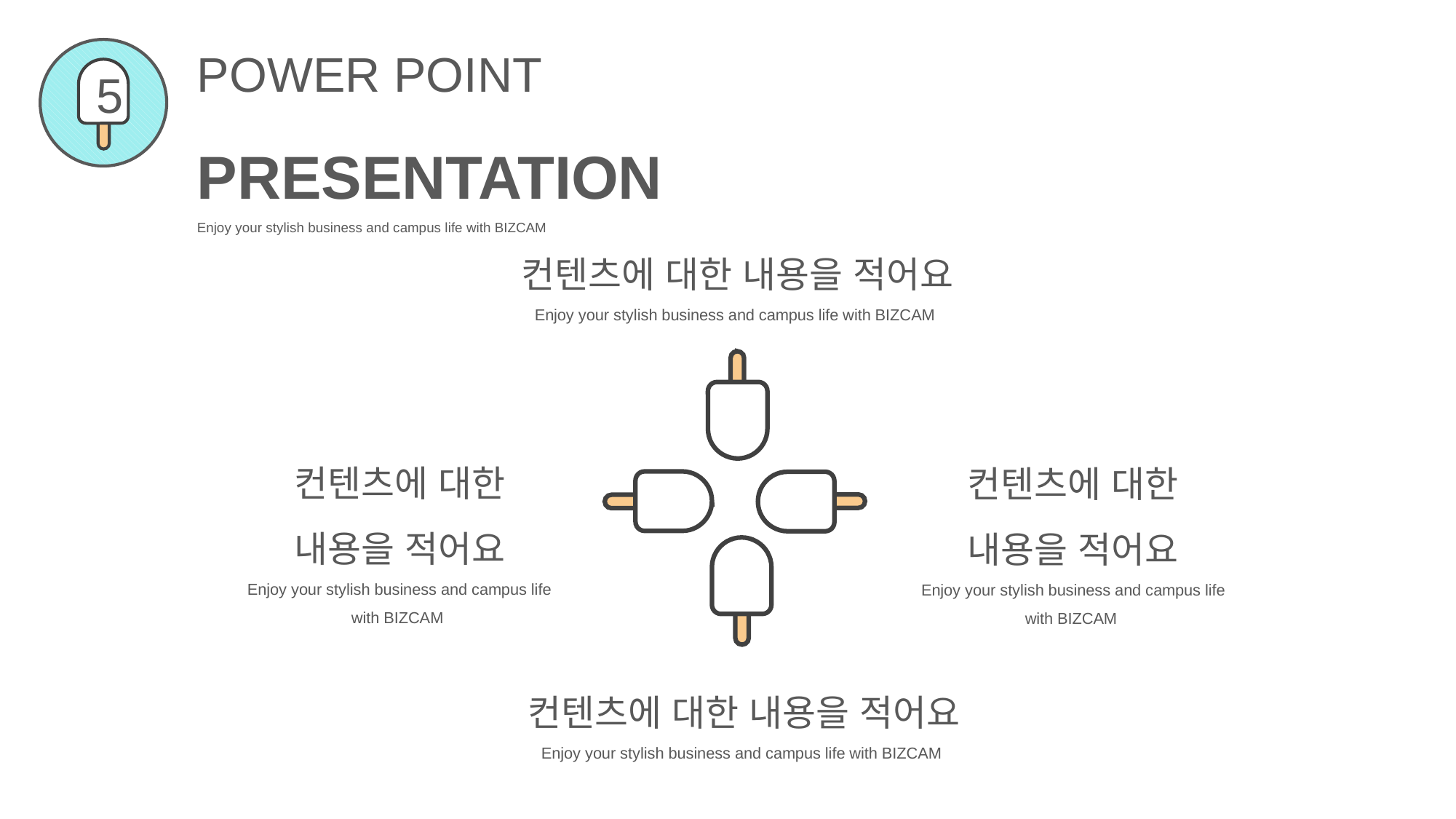

POWER POINT PRESENTATION
Enjoy your stylish business and campus life with BIZCAM

5

컨텐츠에 대한 내용을 적어요
Enjoy your stylish business and campus life with BIZCAM

컨텐츠에 대한 내용을 적어요
Enjoy your stylish business and campus life with BIZCAM
컨텐츠에 대한 내용을 적어요
Enjoy your stylish business and campus life with BIZCAM

컨텐츠에 대한 내용을 적어요
Enjoy your stylish business and campus life with BIZCAM